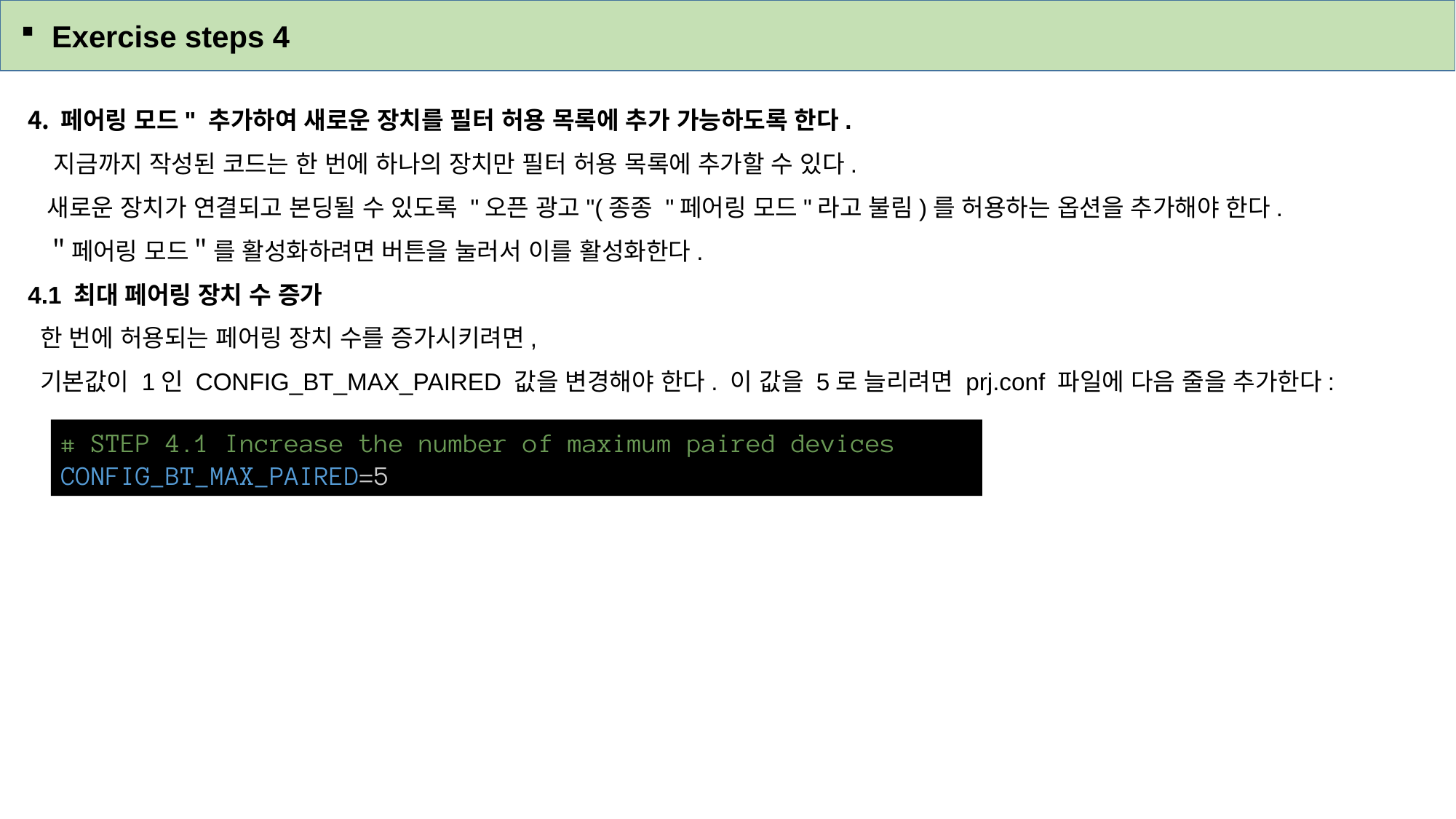

Exercise steps 4
 페어링 모드" 추가하여 새로운 장치를 필터 허용 목록에 추가 가능하도록 한다.
   지금까지 작성된 코드는 한 번에 하나의 장치만 필터 허용 목록에 추가할 수 있다.
  새로운 장치가 연결되고 본딩될 수 있도록 "오픈 광고"(종종 "페어링 모드"라고 불림)를 허용하는 옵션을 추가해야 한다.
  ＂페어링 모드＂를 활성화하려면 버튼을 눌러서 이를 활성화한다.
4.1 최대 페어링 장치 수 증가
 한 번에 허용되는 페어링 장치 수를 증가시키려면,
 기본값이 1인 CONFIG_BT_MAX_PAIRED 값을 변경해야 한다. 이 값을 5로 늘리려면 prj.conf 파일에 다음 줄을 추가한다:
# STEP 4.1 Increase the number of maximum paired devices
CONFIG_BT_MAX_PAIRED=5